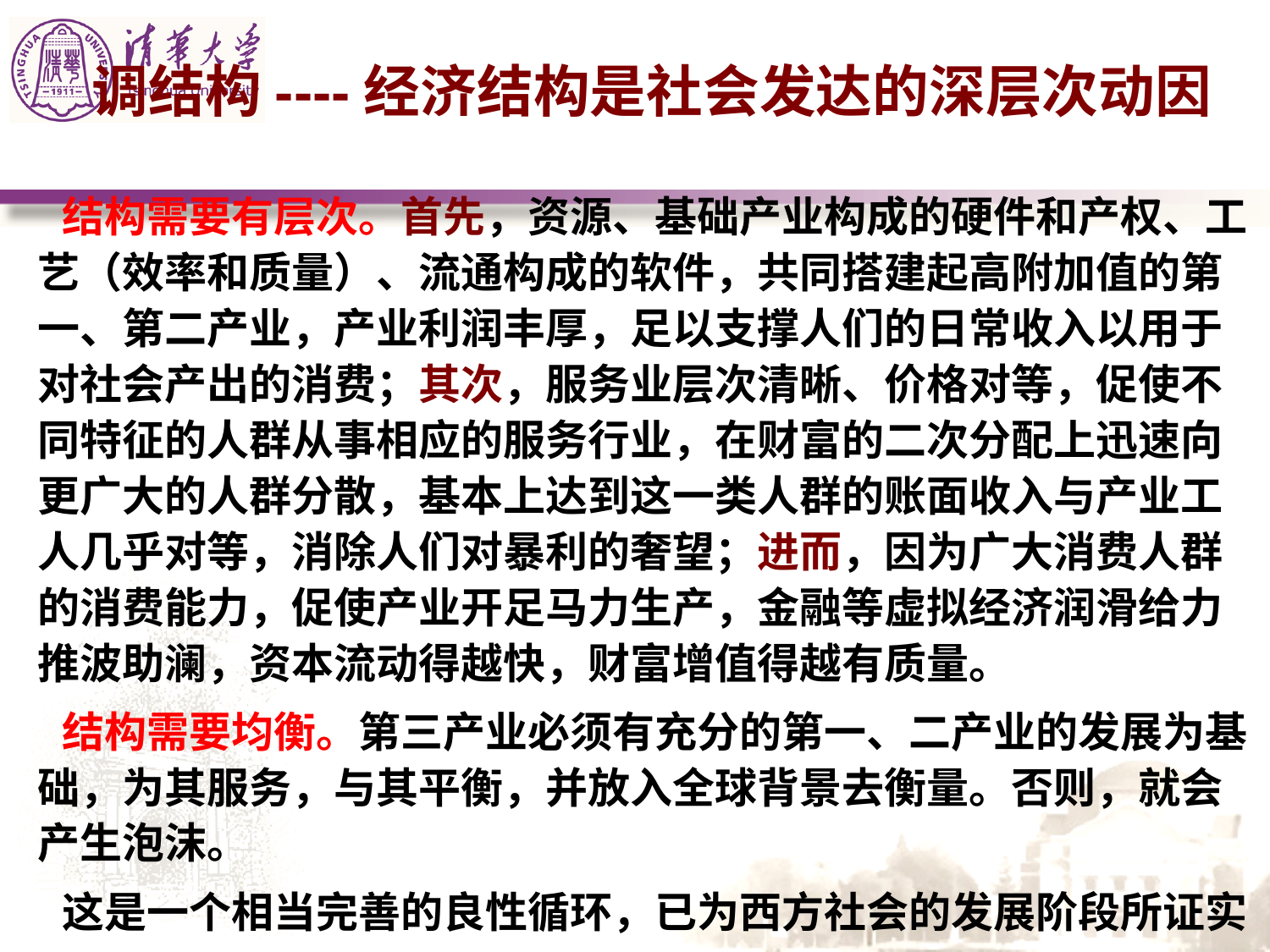

# 调结构----经济结构是社会发达的深层次动因
结构需要有层次。首先，资源、基础产业构成的硬件和产权、工艺（效率和质量）、流通构成的软件，共同搭建起高附加值的第一、第二产业，产业利润丰厚，足以支撑人们的日常收入以用于对社会产出的消费；其次，服务业层次清晰、价格对等，促使不同特征的人群从事相应的服务行业，在财富的二次分配上迅速向更广大的人群分散，基本上达到这一类人群的账面收入与产业工人几乎对等，消除人们对暴利的奢望；进而，因为广大消费人群的消费能力，促使产业开足马力生产，金融等虚拟经济润滑给力推波助澜，资本流动得越快，财富增值得越有质量。
结构需要均衡。第三产业必须有充分的第一、二产业的发展为基础，为其服务，与其平衡，并放入全球背景去衡量。否则，就会产生泡沫。
这是一个相当完善的良性循环，已为西方社会的发展阶段所证实